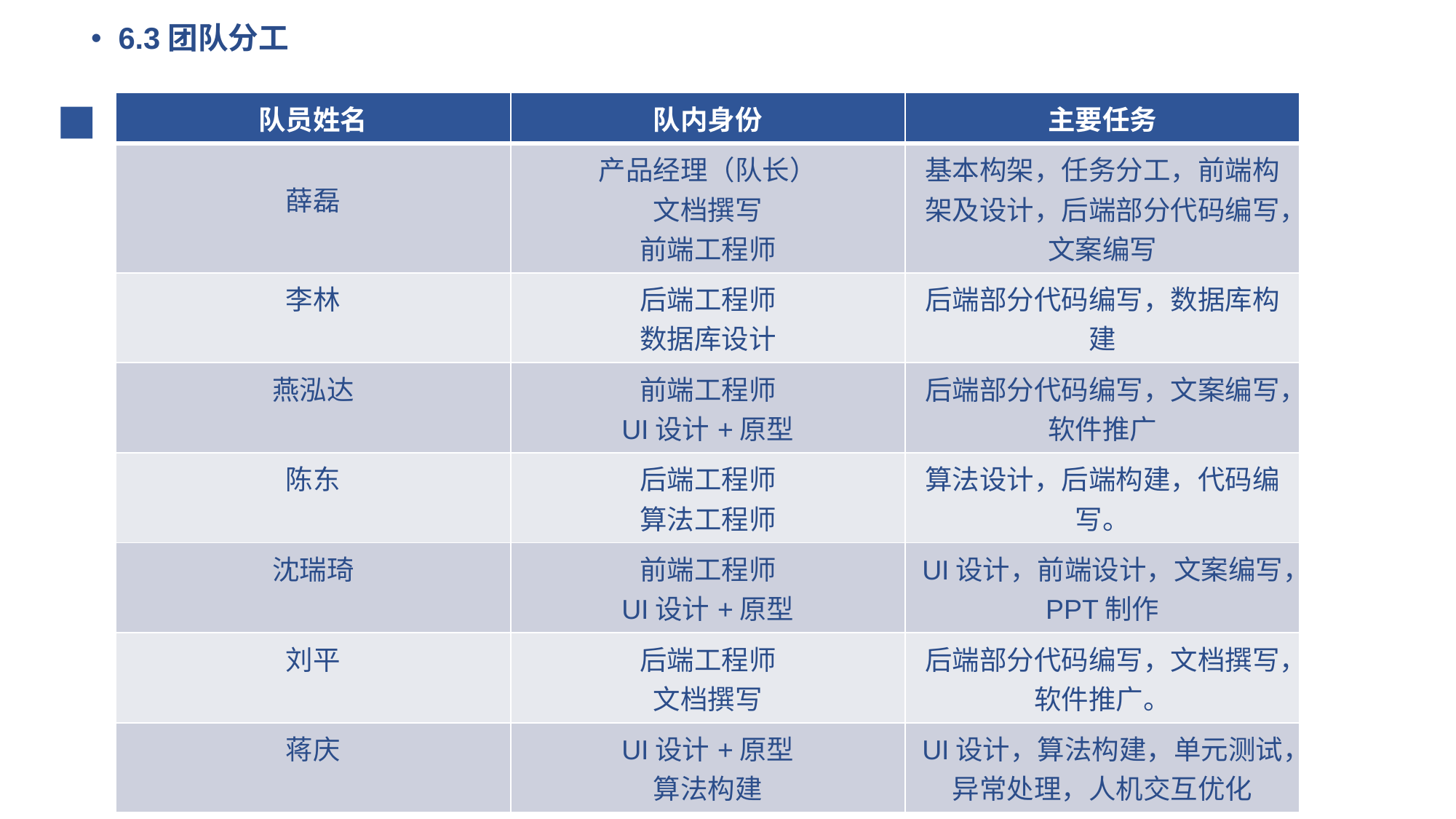

6.3团队分工

| 队员姓名 | 队内身份 | 主要任务 |
| --- | --- | --- |
| 薛磊 | 产品经理（队长） 文档撰写 前端工程师 | 基本构架，任务分工，前端构架及设计，后端部分代码编写，文案编写 |
| 李林 | 后端工程师 数据库设计 | 后端部分代码编写，数据库构建 |
| 燕泓达 | 前端工程师 UI设计+原型 | 后端部分代码编写，文案编写，软件推广 |
| 陈东 | 后端工程师 算法工程师 | 算法设计，后端构建，代码编写。 |
| 沈瑞琦 | 前端工程师 UI设计+原型 | UI设计，前端设计，文案编写，PPT制作 |
| 刘平 | 后端工程师 文档撰写 | 后端部分代码编写，文档撰写，软件推广。 |
| 蒋庆 | UI设计+原型 算法构建 | UI设计，算法构建，单元测试，异常处理，人机交互优化 |